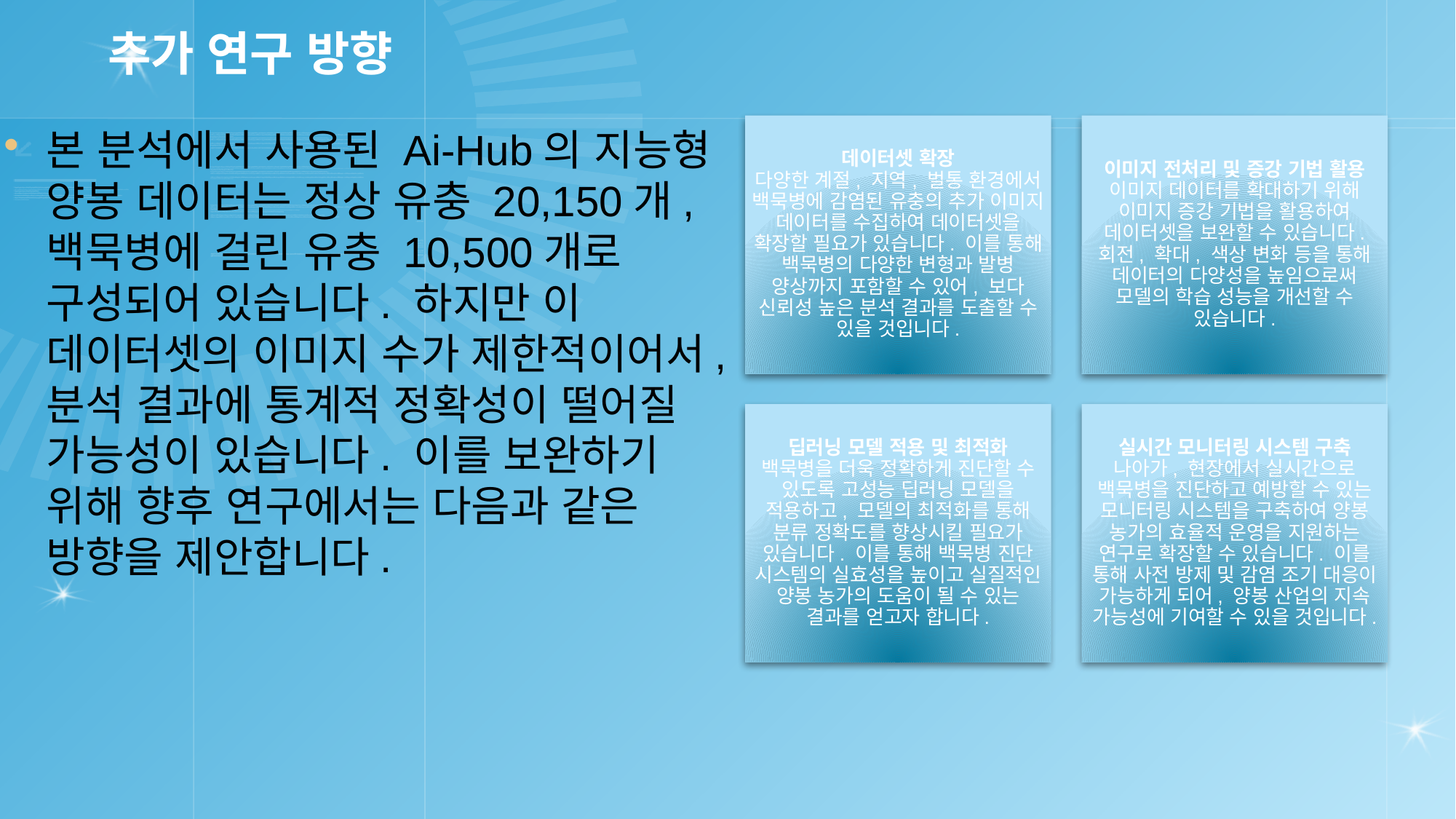

# 추가 연구 방향
데이터셋 확장
다양한 계절, 지역, 벌통 환경에서 백묵병에 감염된 유충의 추가 이미지 데이터를 수집하여 데이터셋을 확장할 필요가 있습니다. 이를 통해 백묵병의 다양한 변형과 발병 양상까지 포함할 수 있어, 보다 신뢰성 높은 분석 결과를 도출할 수 있을 것입니다.
이미지 전처리 및 증강 기법 활용
이미지 데이터를 확대하기 위해 이미지 증강 기법을 활용하여 데이터셋을 보완할 수 있습니다. 회전, 확대, 색상 변화 등을 통해 데이터의 다양성을 높임으로써 모델의 학습 성능을 개선할 수 있습니다.
딥러닝 모델 적용 및 최적화
백묵병을 더욱 정확하게 진단할 수 있도록 고성능 딥러닝 모델을 적용하고, 모델의 최적화를 통해 분류 정확도를 향상시킬 필요가 있습니다. 이를 통해 백묵병 진단 시스템의 실효성을 높이고 실질적인 양봉 농가의 도움이 될 수 있는 결과를 얻고자 합니다.
실시간 모니터링 시스템 구축
나아가, 현장에서 실시간으로 백묵병을 진단하고 예방할 수 있는 모니터링 시스템을 구축하여 양봉 농가의 효율적 운영을 지원하는 연구로 확장할 수 있습니다. 이를 통해 사전 방제 및 감염 조기 대응이 가능하게 되어, 양봉 산업의 지속 가능성에 기여할 수 있을 것입니다.
본 분석에서 사용된 Ai-Hub의 지능형 양봉 데이터는 정상 유충 20,150개, 백묵병에 걸린 유충 10,500개로 구성되어 있습니다. 하지만 이 데이터셋의 이미지 수가 제한적이어서, 분석 결과에 통계적 정확성이 떨어질 가능성이 있습니다. 이를 보완하기 위해 향후 연구에서는 다음과 같은 방향을 제안합니다.